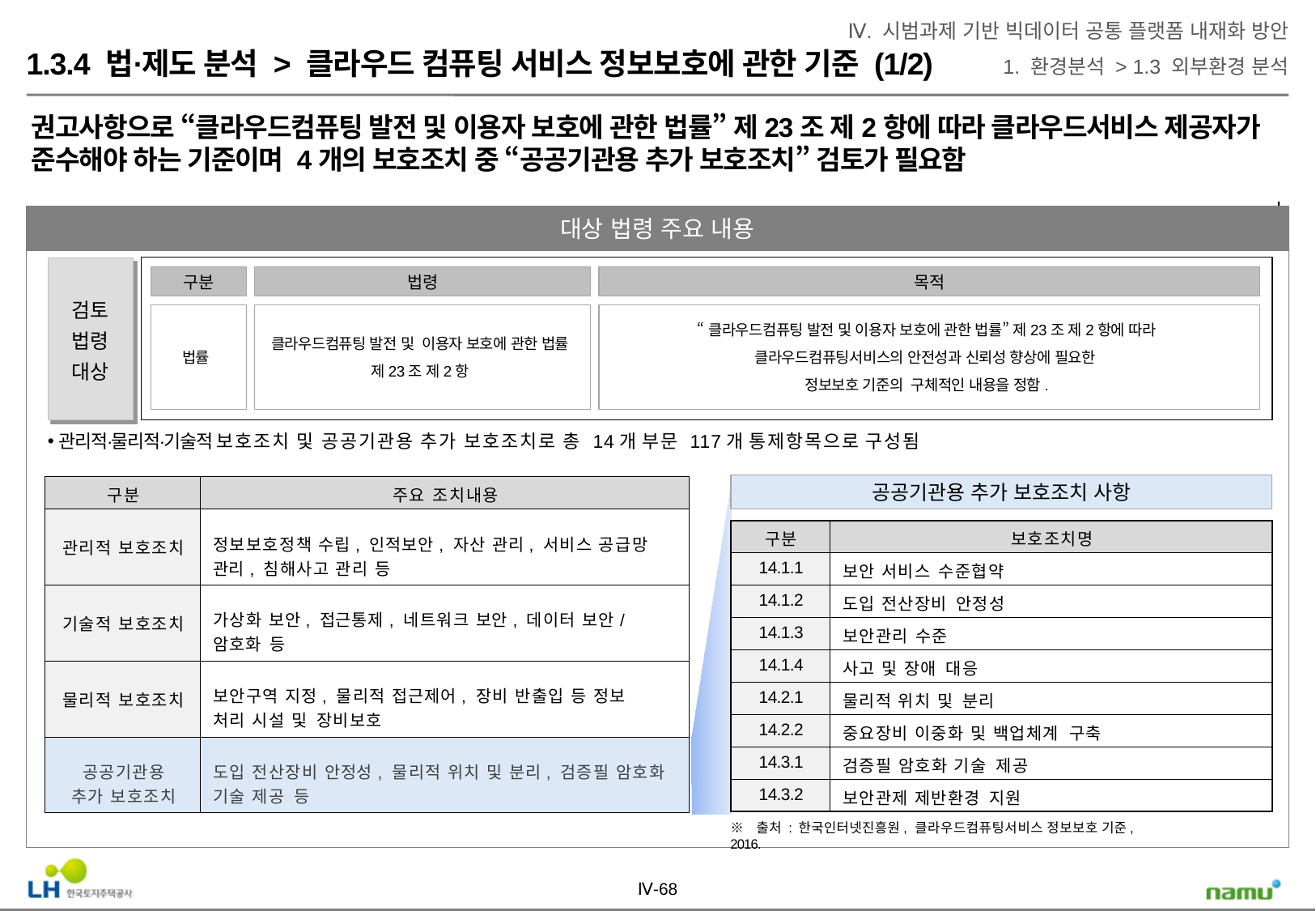

Ⅳ. 시범과제 기반 빅데이터 공통 플랫폼 내재화 방안
1. 환경분석 > 1.3 외부환경 분석
1.3.4 법∙제도 분석 > 클라우드 컴퓨팅 서비스 정보보호에 관한 기준 (1/2)
권고사항으로 “클라우드컴퓨팅 발전 및 이용자 보호에 관한 법률” 제23조 제2항에 따라 클라우드서비스 제공자가 준수해야 하는 기준이며 4개의 보호조치 중 “공공기관용 추가 보호조치” 검토가 필요함
대상 법령 주요 내용

검토
법령
대상
구분
법령
목적
법률
클라우드컴퓨팅 발전 및  이용자 보호에 관한 법률
제23조 제2항
“클라우드컴퓨팅 발전 및 이용자 보호에 관한 법률” 제23조 제2항에 따라
클라우드컴퓨팅서비스의 안전성과 신뢰성 향상에 필요한
정보보호 기준의  구체적인 내용을 정함.
관리적∙물리적∙기술적 보호조치 및 공공기관용 추가 보호조치로 총 14개 부문 117개 통제항목으로 구성됨
공공기관용 추가 보호조치 사항
| 구분 | 주요 조치내용 |
| --- | --- |
| 관리적 보호조치 | 정보보호정책 수립, 인적보안, 자산 관리, 서비스 공급망 관리, 침해사고 관리 등 |
| 기술적 보호조치 | 가상화 보안, 접근통제, 네트워크 보안, 데이터 보안/암호화 등 |
| 물리적 보호조치 | 보안구역 지정, 물리적 접근제어, 장비 반출입 등 정보 처리 시설 및 장비보호 |
| 공공기관용 추가 보호조치 | 도입 전산장비 안정성, 물리적 위치 및 분리, 검증필 암호화 기술 제공 등 |

| 구분 | 보호조치명 |
| --- | --- |
| 14.1.1 | 보안 서비스 수준협약 |
| 14.1.2 | 도입 전산장비 안정성 |
| 14.1.3 | 보안관리 수준 |
| 14.1.4 | 사고 및 장애 대응 |
| 14.2.1 | 물리적 위치 및 분리 |
| 14.2.2 | 중요장비 이중화 및 백업체계 구축 |
| 14.3.1 | 검증필 암호화 기술 제공 |
| 14.3.2 | 보안관제 제반환경 지원 |
※  출처 : 한국인터넷진흥원, 클라우드컴퓨팅서비스 정보보호 기준, 2016.